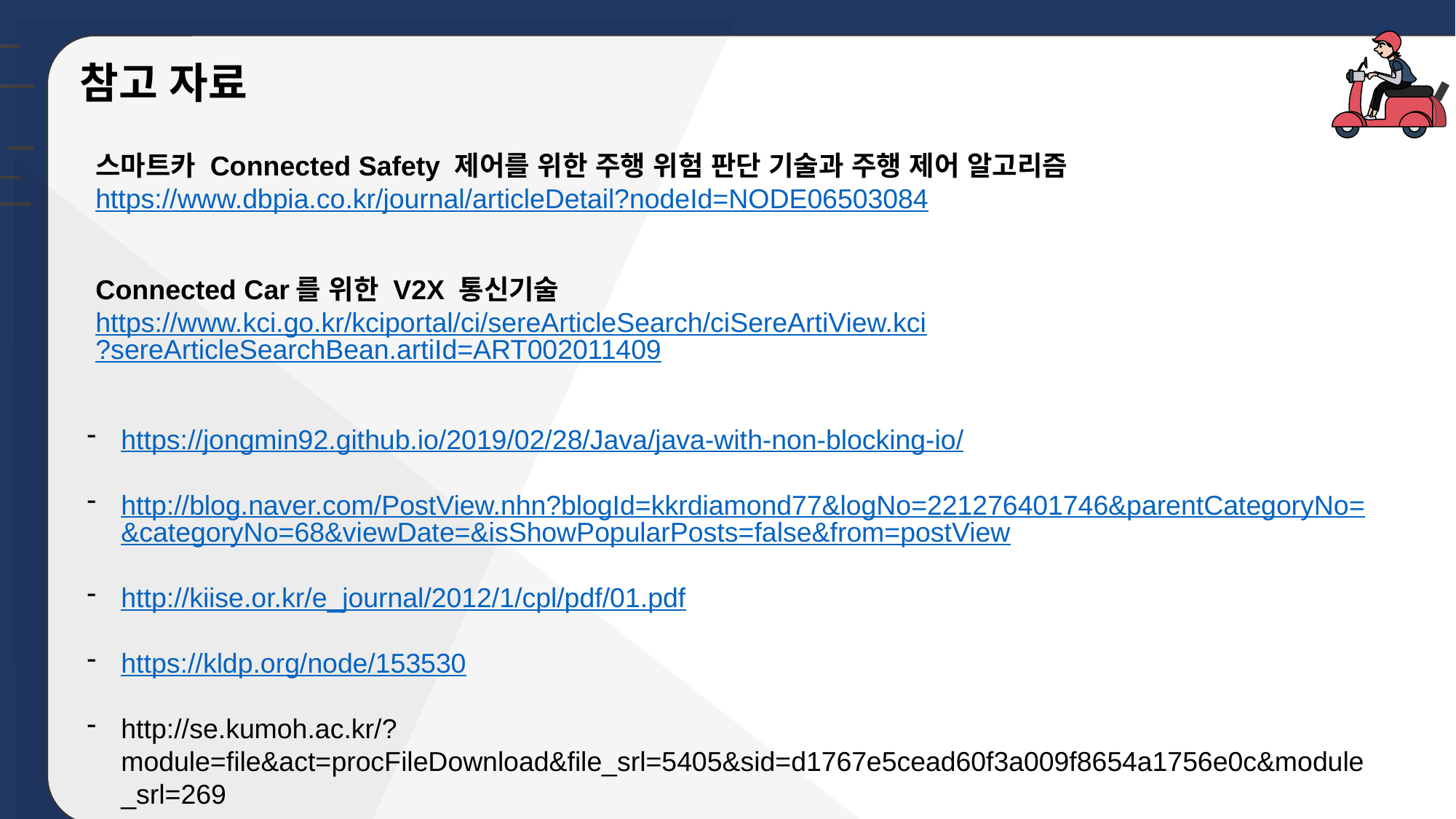

g

참고 자료
스마트카 Connected Safety 제어를 위한 주행 위험 판단 기술과 주행 제어 알고리즘
https://www.dbpia.co.kr/journal/articleDetail?nodeId=NODE06503084
Connected Car를 위한 V2X 통신기술
https://www.kci.go.kr/kciportal/ci/sereArticleSearch/ciSereArtiView.kci?sereArticleSearchBean.artiId=ART002011409

https://jongmin92.github.io/2019/02/28/Java/java-with-non-blocking-io/

http://blog.naver.com/PostView.nhn?blogId=kkrdiamond77&logNo=221276401746&parentCategoryNo=&categoryNo=68&viewDate=&isShowPopularPosts=false&from=postView

http://kiise.or.kr/e_journal/2012/1/cpl/pdf/01.pdf

https://kldp.org/node/153530

http://se.kumoh.ac.kr/?module=file&act=procFileDownload&file_srl=5405&sid=d1767e5cead60f3a009f8654a1756e0c&module_srl=269

Connected Car